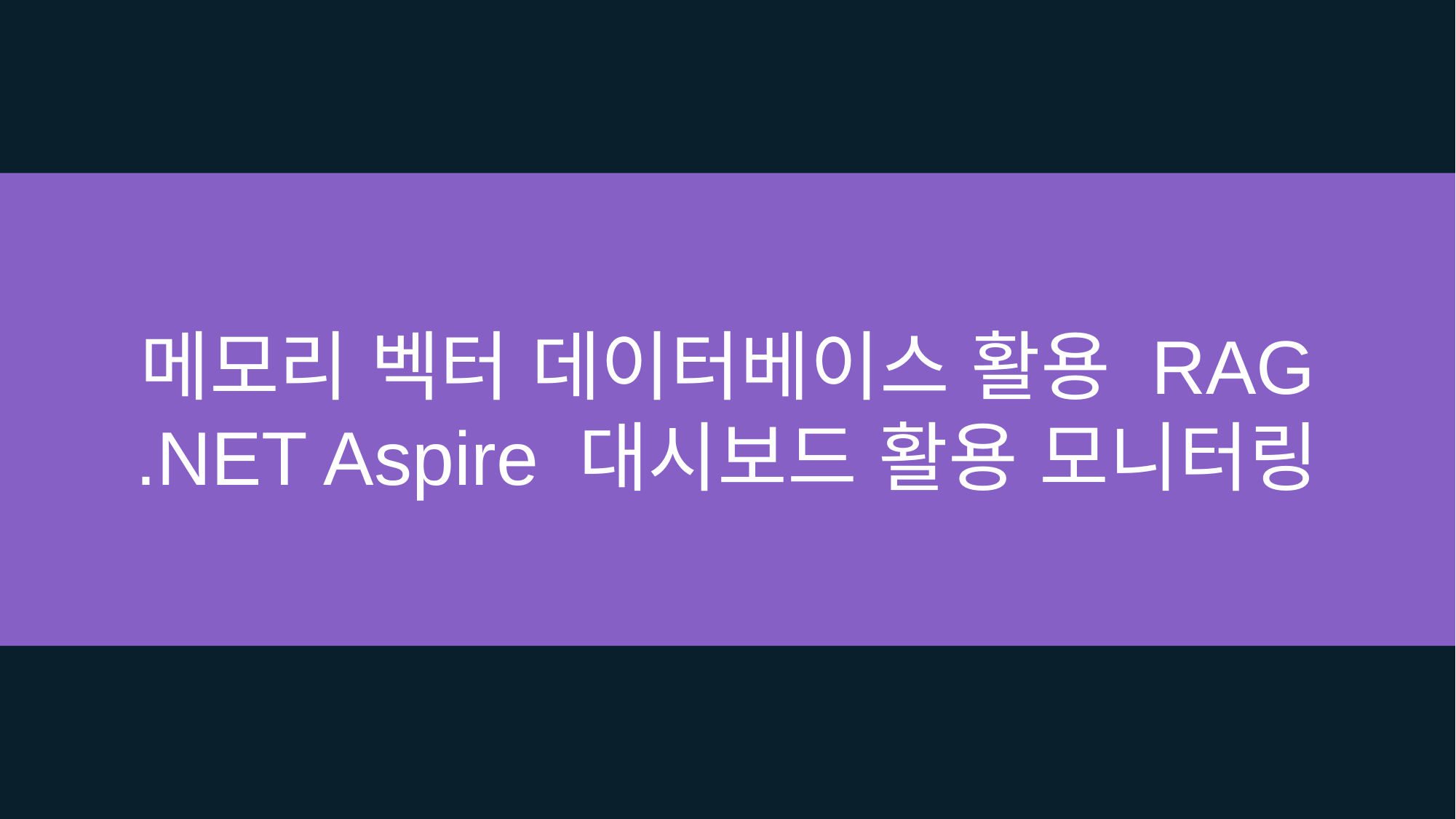

메모리 벡터 데이터베이스 활용 RAG
.NET Aspire 대시보드 활용 모니터링